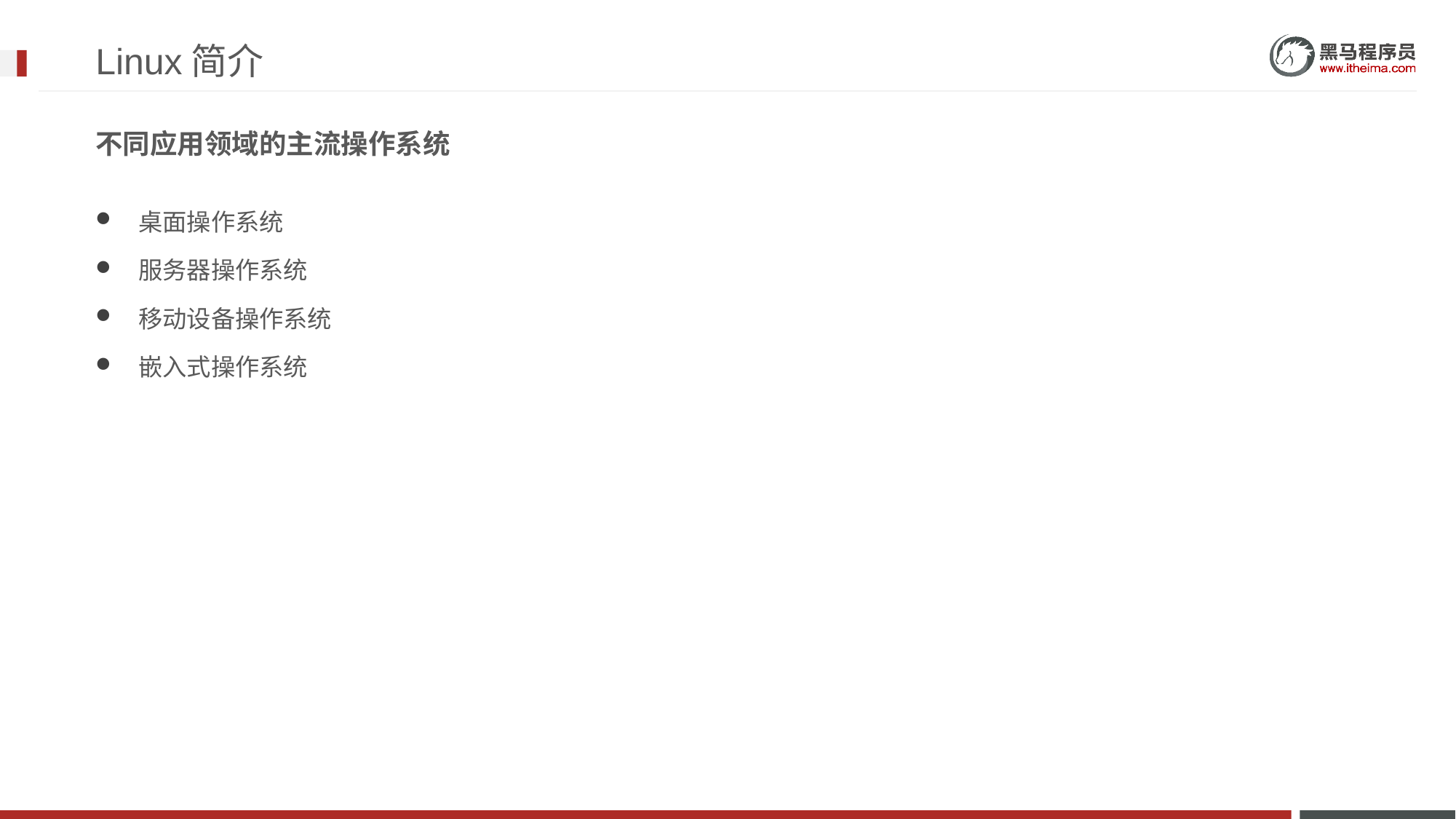

# Linux简介
不同应用领域的主流操作系统
桌面操作系统
服务器操作系统
移动设备操作系统
嵌入式操作系统